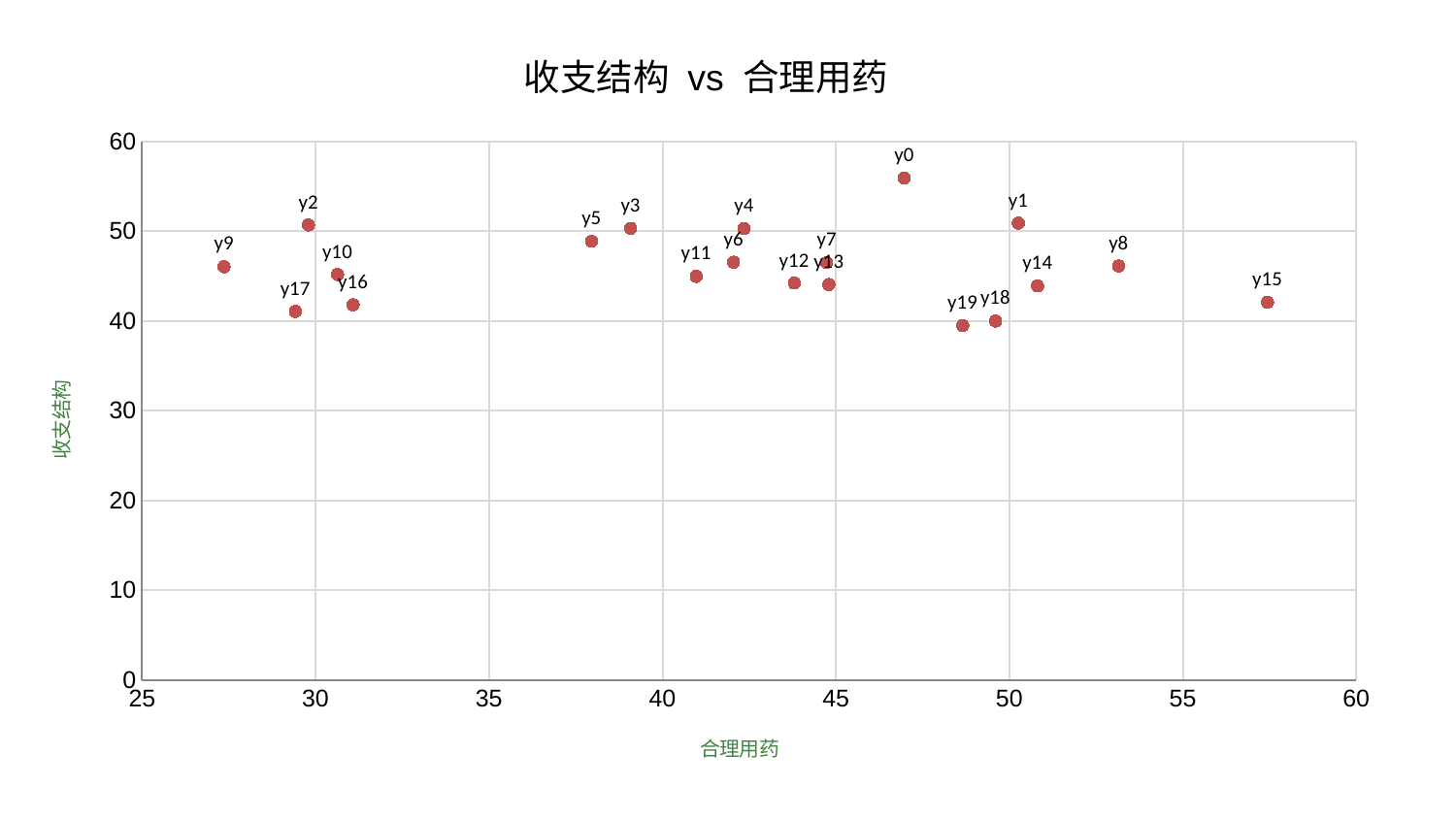

### Chart: 收支结构 vs 合理用药

| Category | 收支结构 |
|---|---|
63